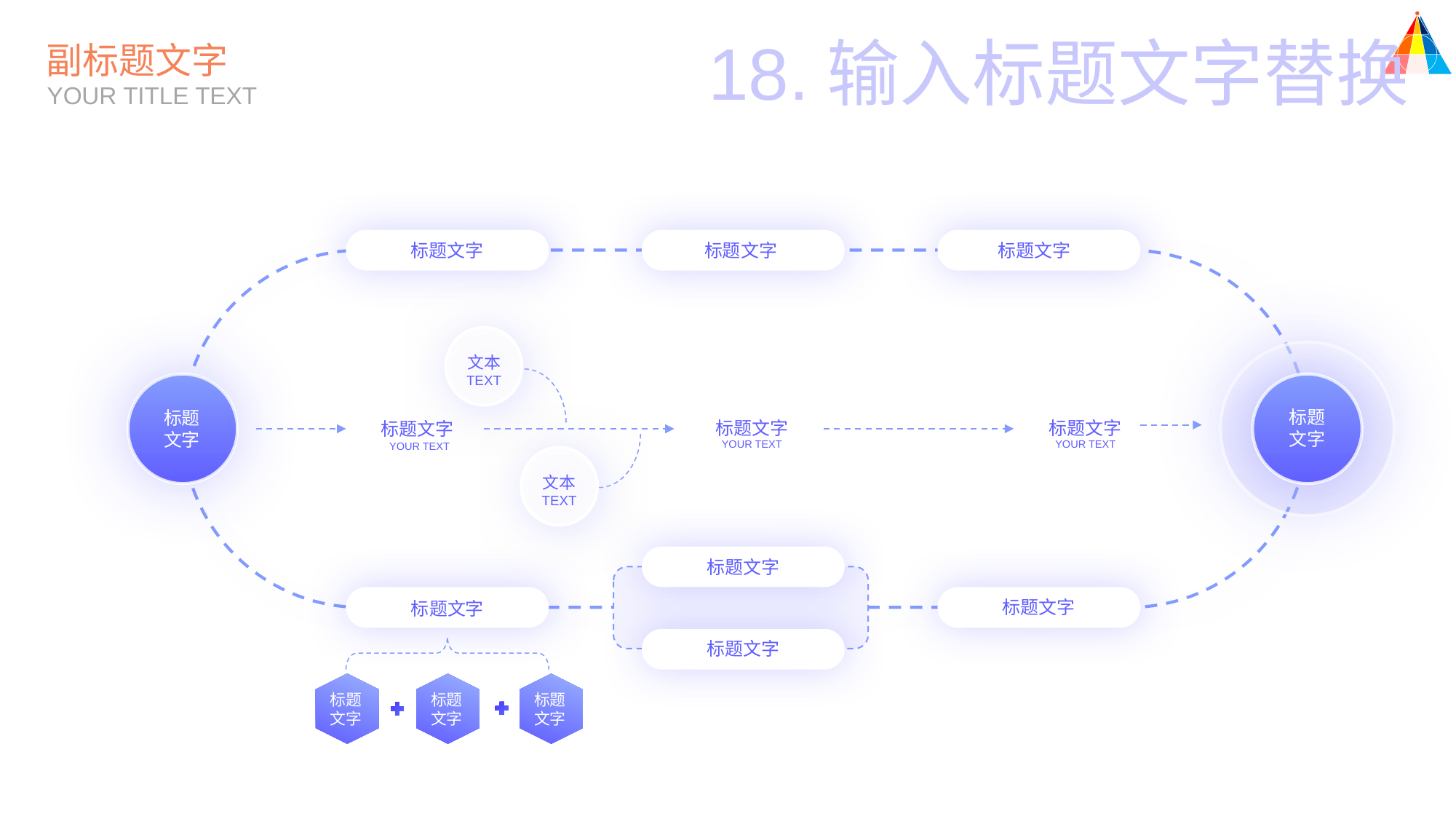

18.输入标题文字替换
副标题文字
YOUR TITLE TEXT

标题文字
标题文字
标题文字

文本
TEXT

标题
文字
标题
文字
标题文字
标题文字
标题文字
YOUR TEXT
YOUR TEXT
YOUR TEXT

文本
TEXT

标题文字

标题文字
标题文字

标题文字

标题
文字
标题
文字
标题
文字